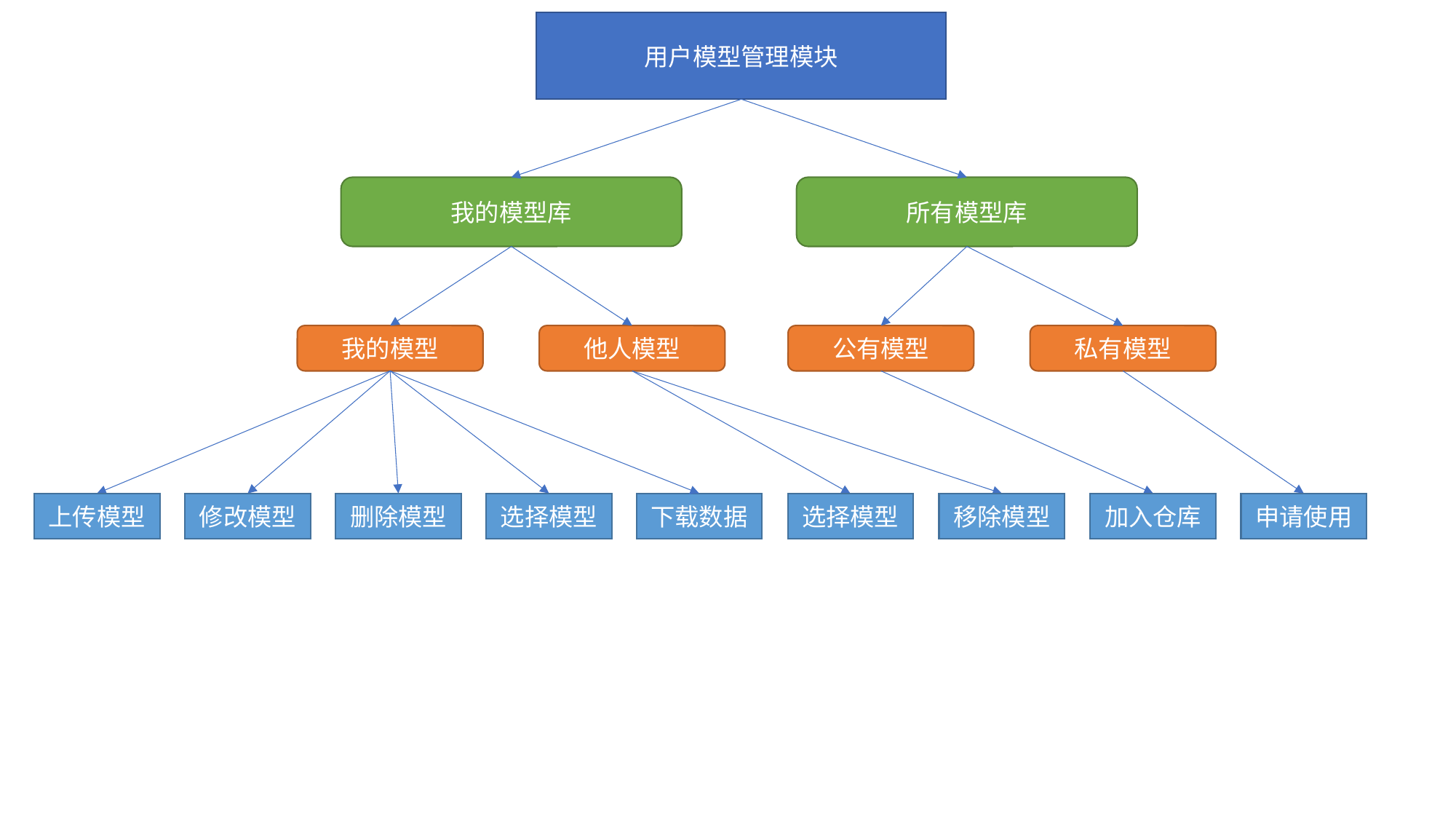

用户模型管理模块
我的模型库
所有模型库
我的模型
他人模型
公有模型
私有模型
选择模型
下载数据
修改模型
删除模型
上传模型
移除模型
加入仓库
申请使用
选择模型